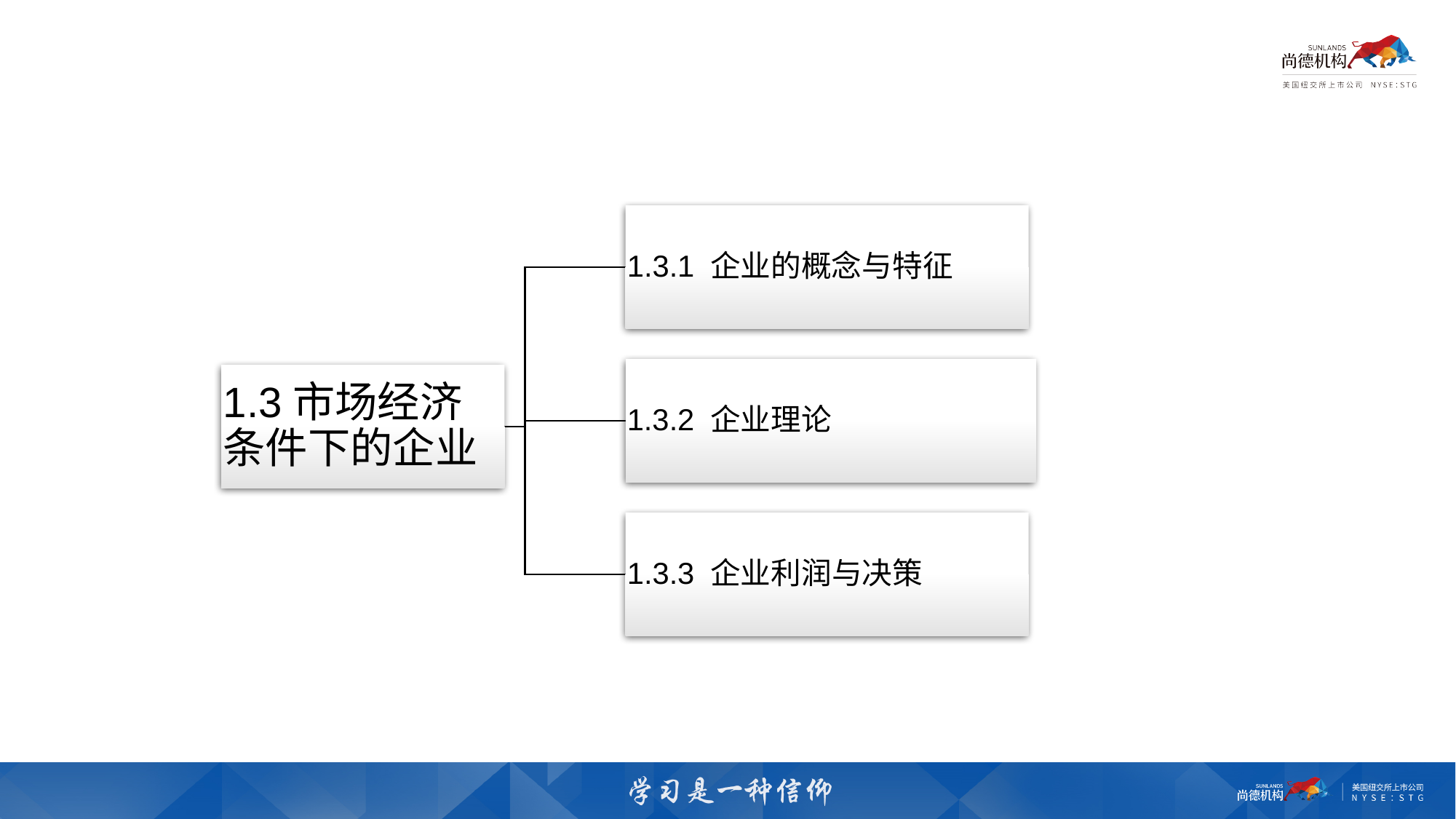

1.3市场经济条件下的企业
1.3.1 企业的概念与特征
1.3.2 企业理论
1.3.3 企业利润与决策